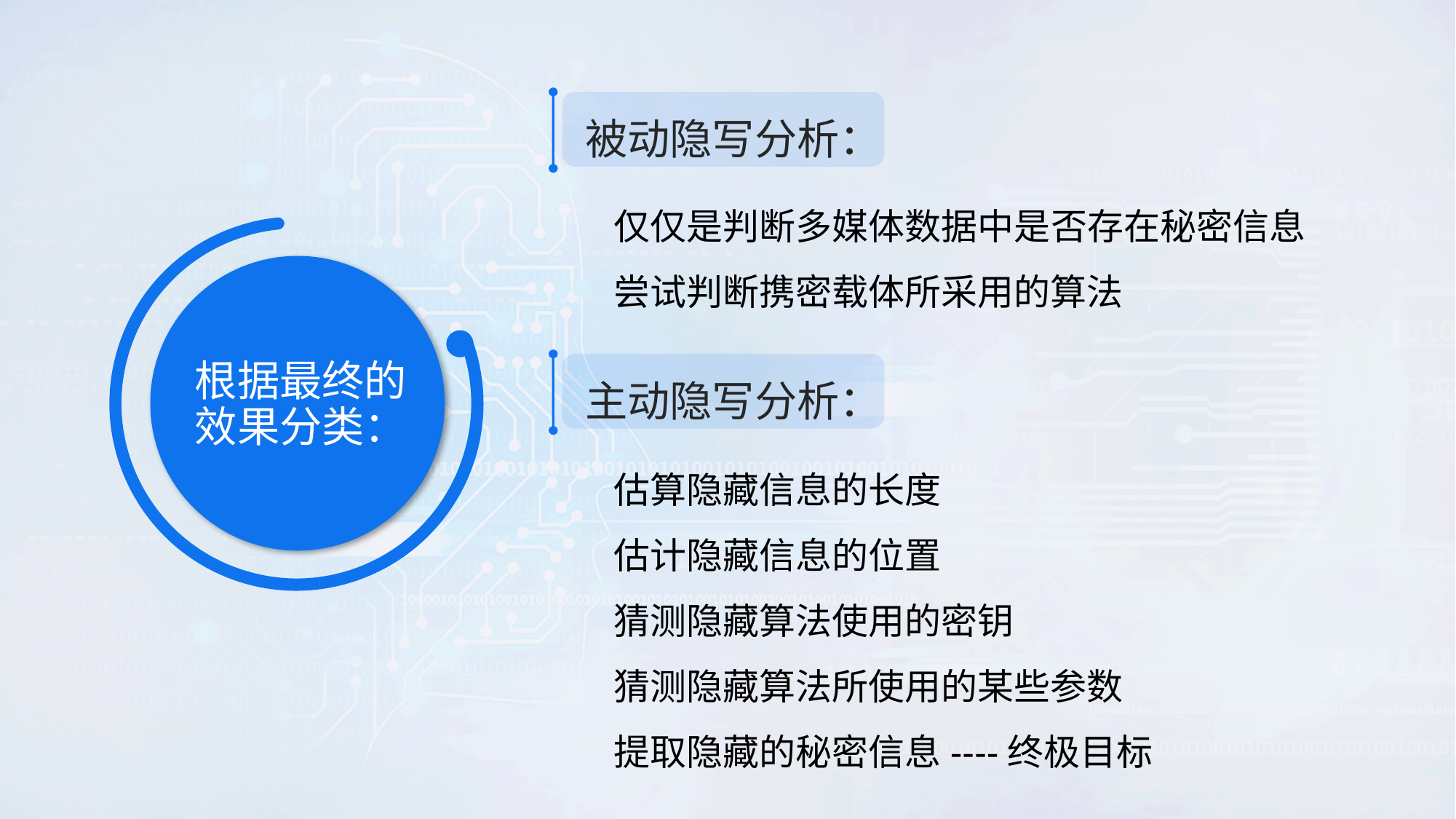

被动隐写分析：

仅仅是判断多媒体数据中是否存在秘密信息
尝试判断携密载体所采用的算法

根据最终的效果分类：
主动隐写分析：

估算隐藏信息的长度
估计隐藏信息的位置
猜测隐藏算法使用的密钥
猜测隐藏算法所使用的某些参数
提取隐藏的秘密信息----终极目标